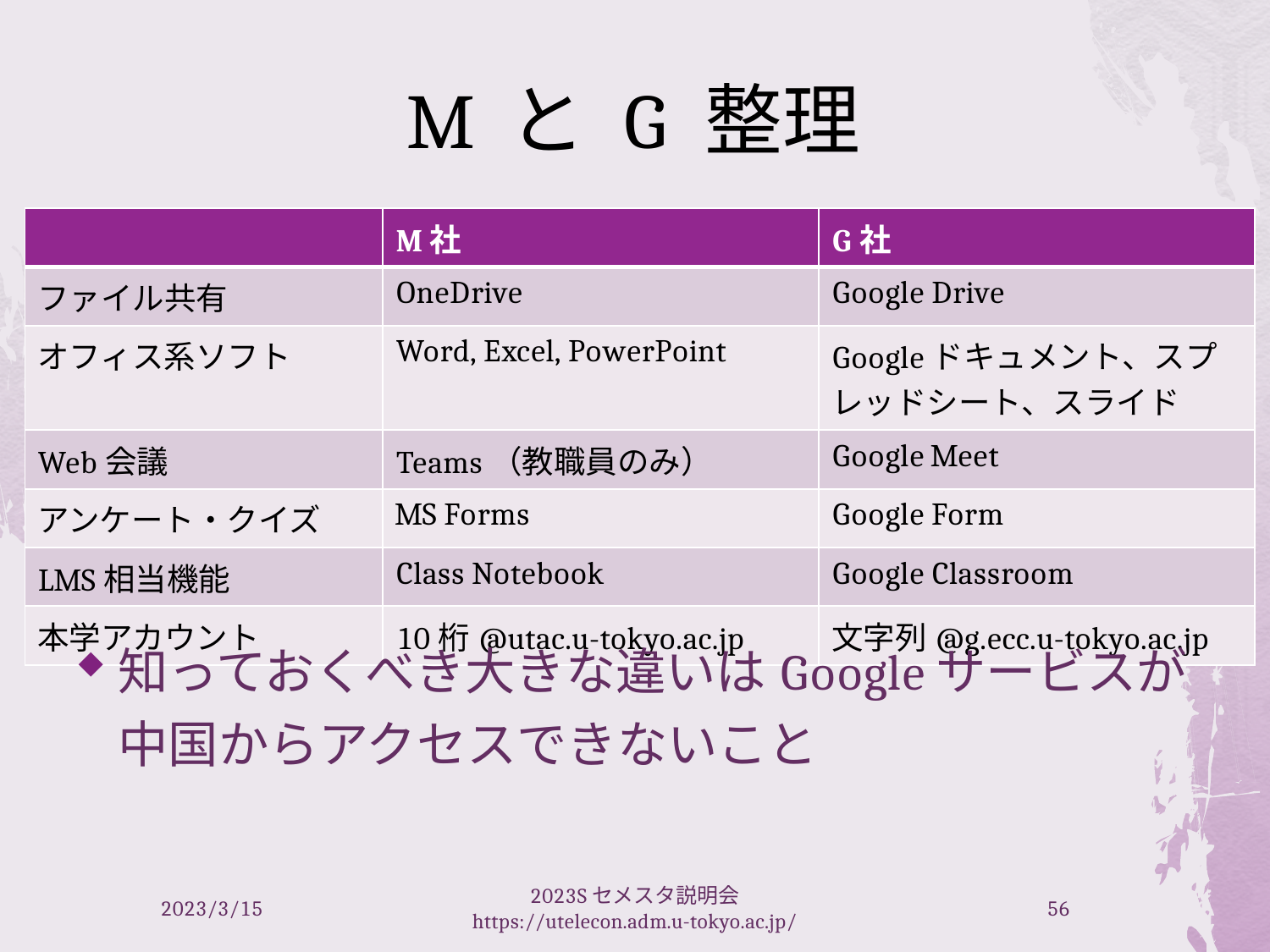

# M と G 整理
|  | M社 | G社 |
| --- | --- | --- |
| ファイル共有 | OneDrive | Google Drive |
| オフィス系ソフト | Word, Excel, PowerPoint | Googleドキュメント、スプレッドシート、スライド |
| Web会議 | Teams（教職員のみ） | Google Meet |
| アンケート・クイズ | MS Forms | Google Form |
| LMS相当機能 | Class Notebook | Google Classroom |
| 本学アカウント | 10桁@utac.u-tokyo.ac.jp | 文字列@g.ecc.u-tokyo.ac.jp |
知っておくべき大きな違いはGoogleサービスが中国からアクセスできないこと
2023/3/15
2023Sセメスタ説明会 https://utelecon.adm.u-tokyo.ac.jp/
56